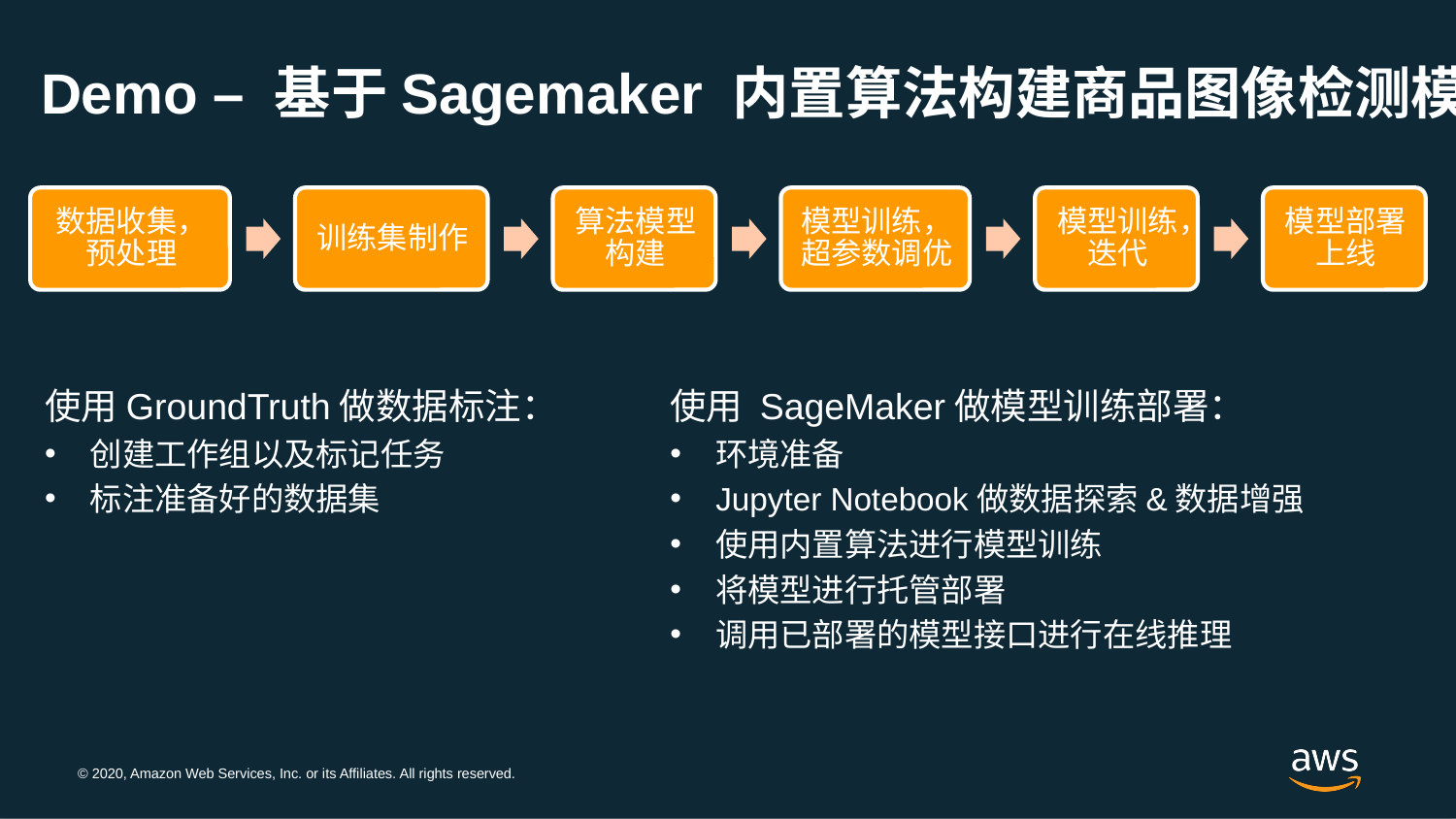

数据收集，预处理

训练集制作

算法模型构建

模型训练，超参数调优

模型训练，迭代

模型部署上线
# Demo – 基于Sagemaker 内置算法构建商品图像检测模型
使用GroundTruth做数据标注：
创建工作组以及标记任务
标注准备好的数据集

使用 SageMaker做模型训练部署：
环境准备
Jupyter Notebook做数据探索&数据增强
使用内置算法进行模型训练
将模型进行托管部署
调用已部署的模型接口进行在线推理